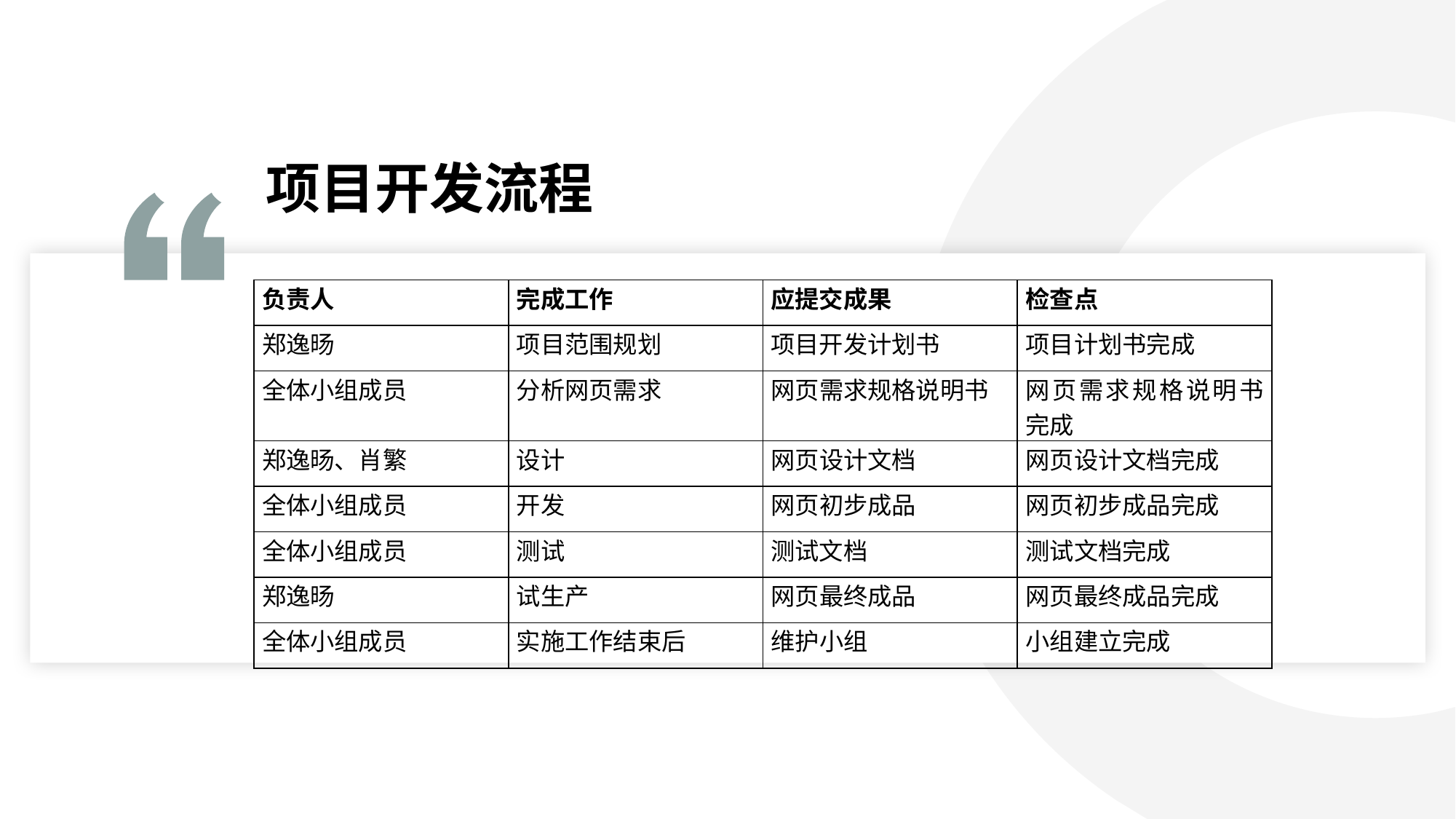

项目开发流程

| 负责人 | 完成工作 | 应提交成果 | 检查点 |
| --- | --- | --- | --- |
| 郑逸旸 | 项目范围规划 | 项目开发计划书 | 项目计划书完成 |
| 全体小组成员 | 分析网页需求 | 网页需求规格说明书 | 网页需求规格说明书完成 |
| 郑逸旸、肖繁 | 设计 | 网页设计文档 | 网页设计文档完成 |
| 全体小组成员 | 开发 | 网页初步成品 | 网页初步成品完成 |
| 全体小组成员 | 测试 | 测试文档 | 测试文档完成 |
| 郑逸旸 | 试生产 | 网页最终成品 | 网页最终成品完成 |
| 全体小组成员 | 实施工作结束后 | 维护小组 | 小组建立完成 |